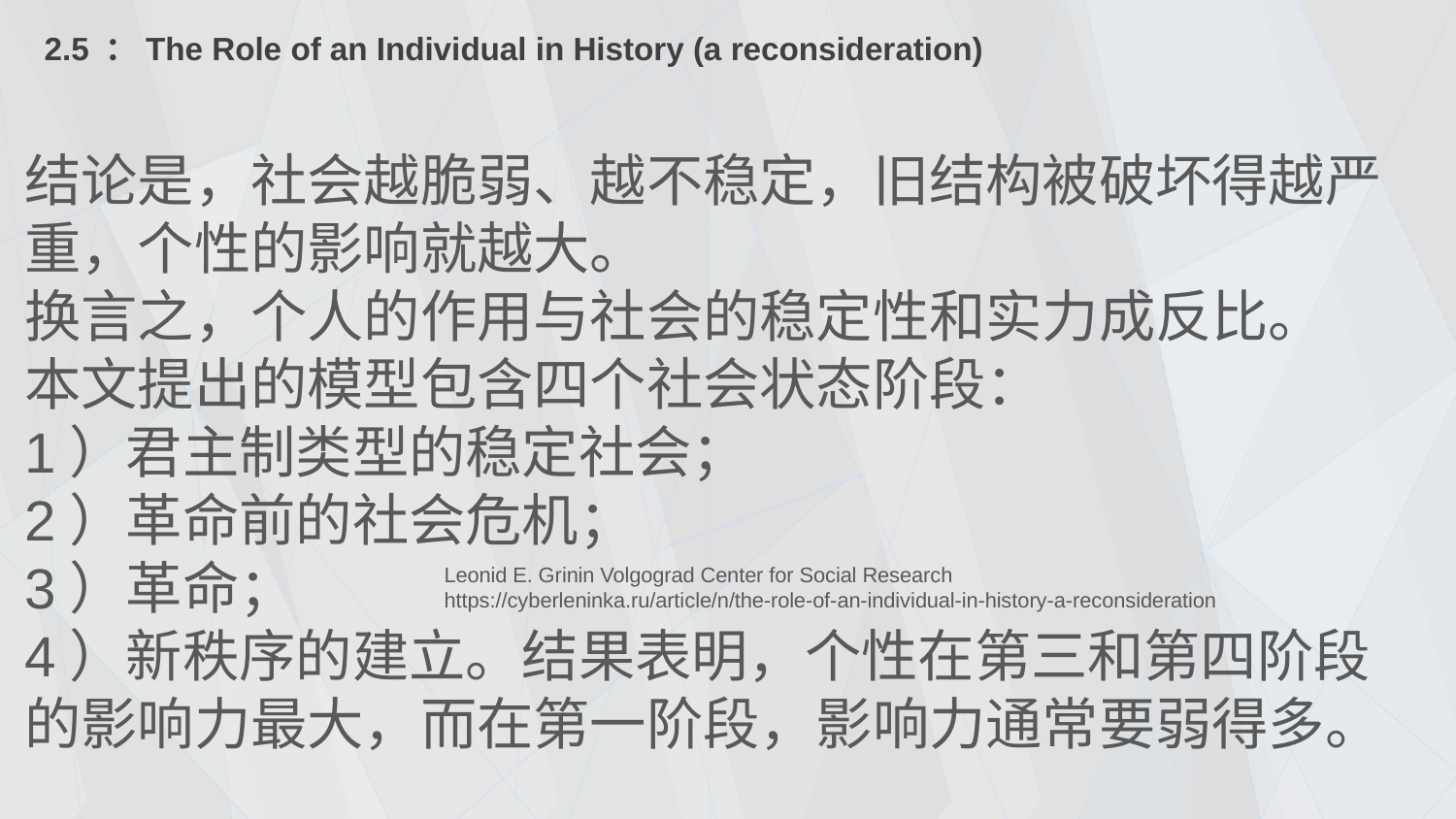

# 2.5 ：The Role of an Individual in History (a reconsideration)
结论是，社会越脆弱、越不稳定，旧结构被破坏得越严重，个性的影响就越大。
换言之，个人的作用与社会的稳定性和实力成反比。
本文提出的模型包含四个社会状态阶段：
1）君主制类型的稳定社会；
2）革命前的社会危机；
3）革命；
4）新秩序的建立。结果表明，个性在第三和第四阶段的影响力最大，而在第一阶段，影响力通常要弱得多。
Leonid E. Grinin Volgograd Center for Social Research
https://cyberleninka.ru/article/n/the-role-of-an-individual-in-history-a-reconsideration